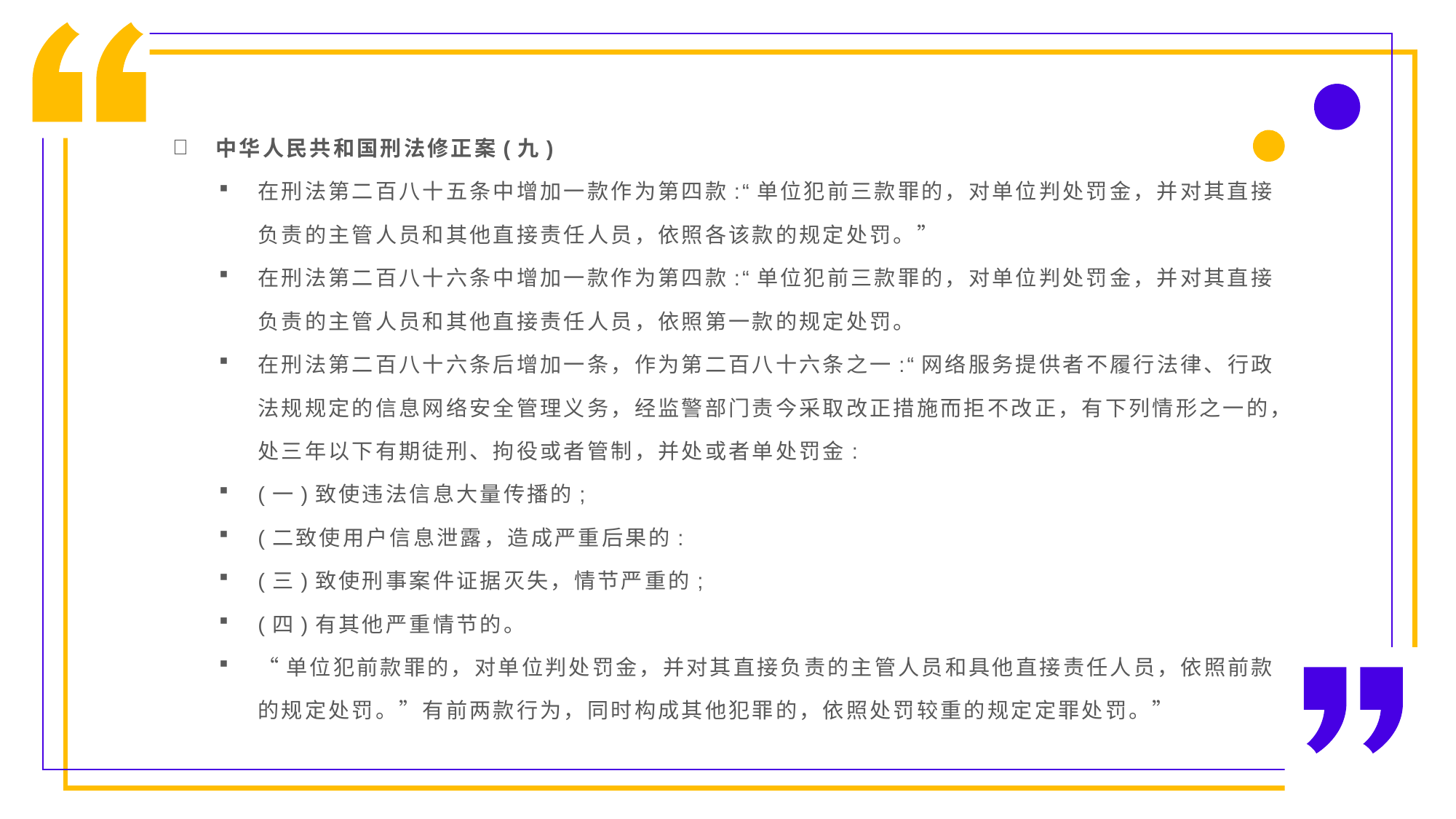

中华人民共和国刑法修正案(九)
在刑法第二百八十五条中增加一款作为第四款:“单位犯前三款罪的，对单位判处罚金，并对其直接负责的主管人员和其他直接责任人员，依照各该款的规定处罚。”
在刑法第二百八十六条中增加一款作为第四款:“单位犯前三款罪的，对单位判处罚金，并对其直接负责的主管人员和其他直接责任人员，依照第一款的规定处罚。
在刑法第二百八十六条后增加一条，作为第二百八十六条之一:“网络服务提供者不履行法律、行政法规规定的信息网络安全管理义务，经监警部门责今采取改正措施而拒不改正，有下列情形之一的，处三年以下有期徒刑、拘役或者管制，并处或者单处罚金:
(一)致使违法信息大量传播的;
(二致使用户信息泄露，造成严重后果的:
(三)致使刑事案件证据灭失，情节严重的;
(四)有其他严重情节的。
“单位犯前款罪的，对单位判处罚金，并对其直接负责的主管人员和具他直接责任人员，依照前款的规定处罚。”有前两款行为，同时构成其他犯罪的，依照处罚较重的规定定罪处罚。”